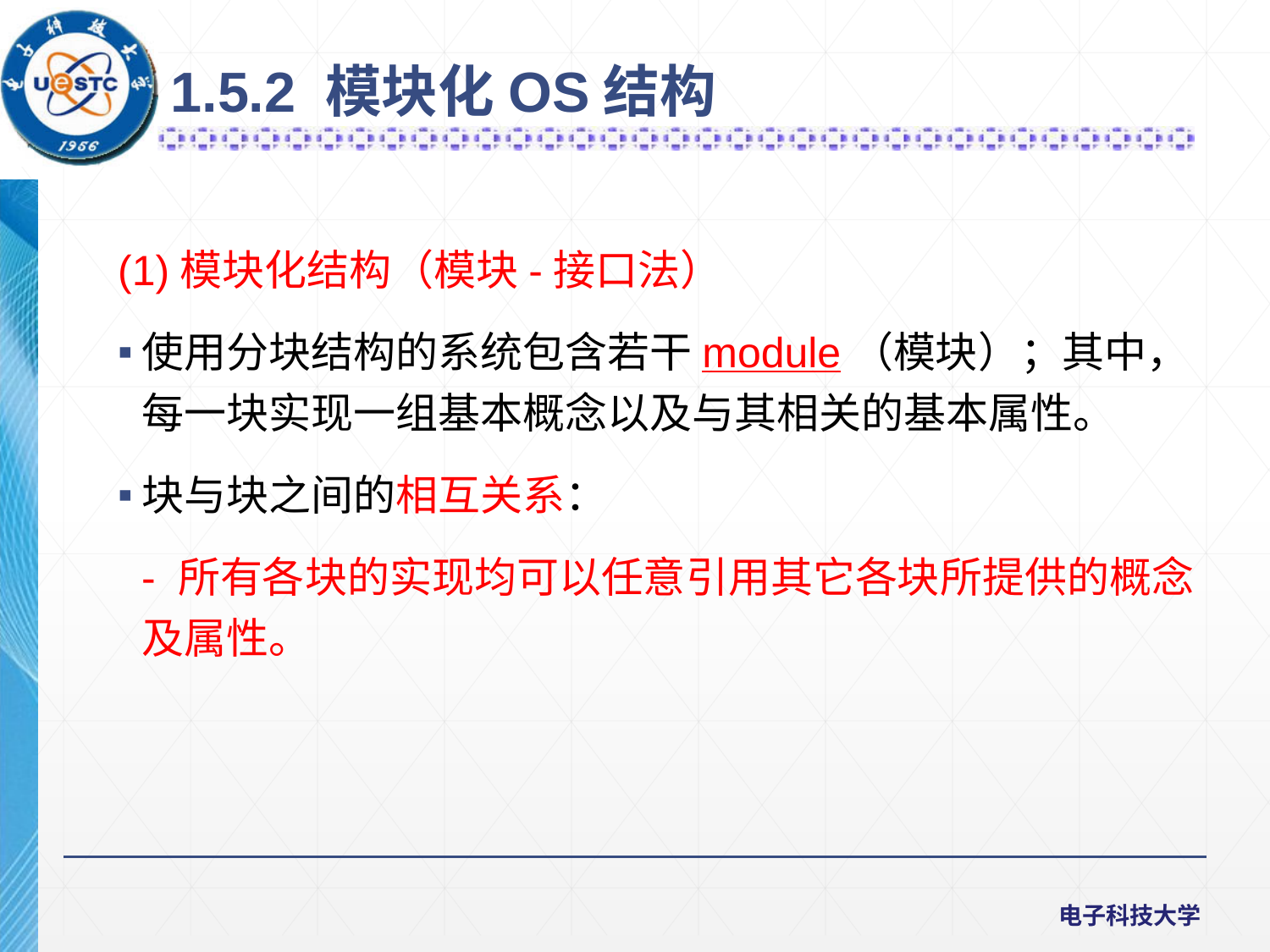

1.5.2 模块化OS结构
(1)模块化结构（模块-接口法）
使用分块结构的系统包含若干module（模块）；其中，每一块实现一组基本概念以及与其相关的基本属性。
块与块之间的相互关系：
  - 所有各块的实现均可以任意引用其它各块所提供的概念及属性。